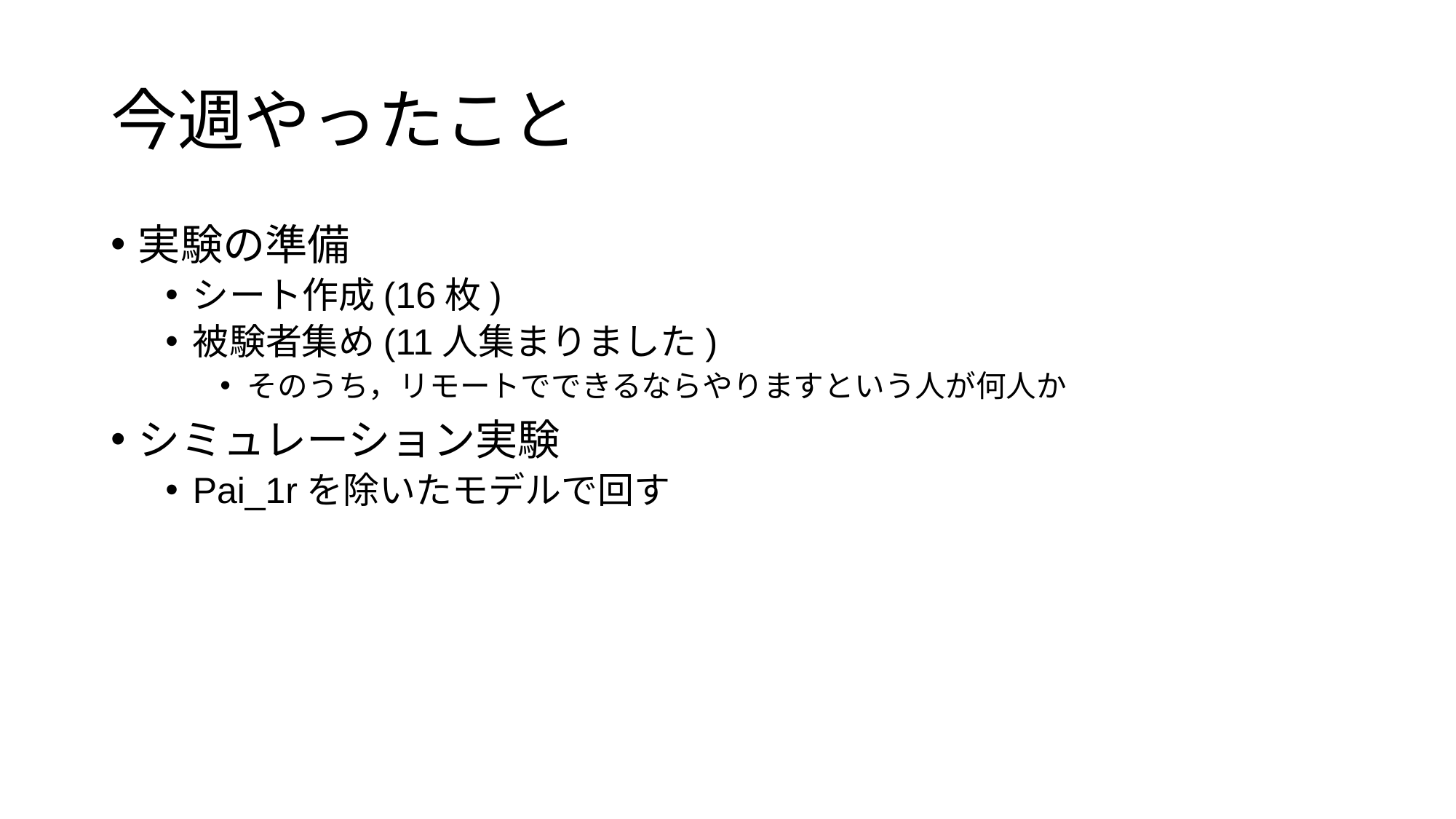

# 今週やったこと
実験の準備
シート作成(16枚)
被験者集め(11人集まりました)
そのうち，リモートでできるならやりますという人が何人か
シミュレーション実験
Pai_1rを除いたモデルで回す